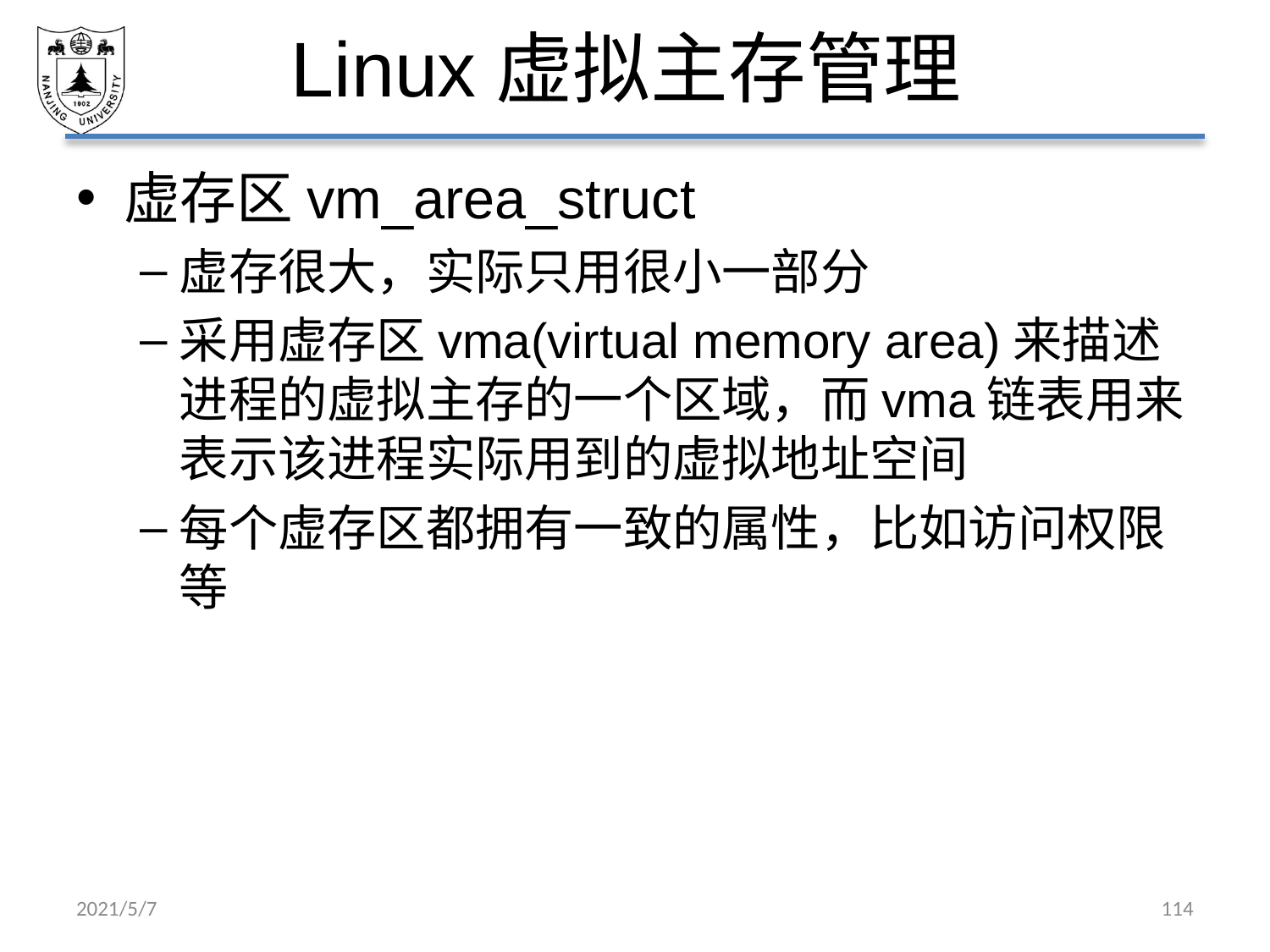

# Linux虚拟主存管理
虚存区vm_area_struct
虚存很大，实际只用很小一部分
采用虚存区vma(virtual memory area)来描述进程的虚拟主存的一个区域，而vma链表用来表示该进程实际用到的虚拟地址空间
每个虚存区都拥有一致的属性，比如访问权限等
2021/5/7
114